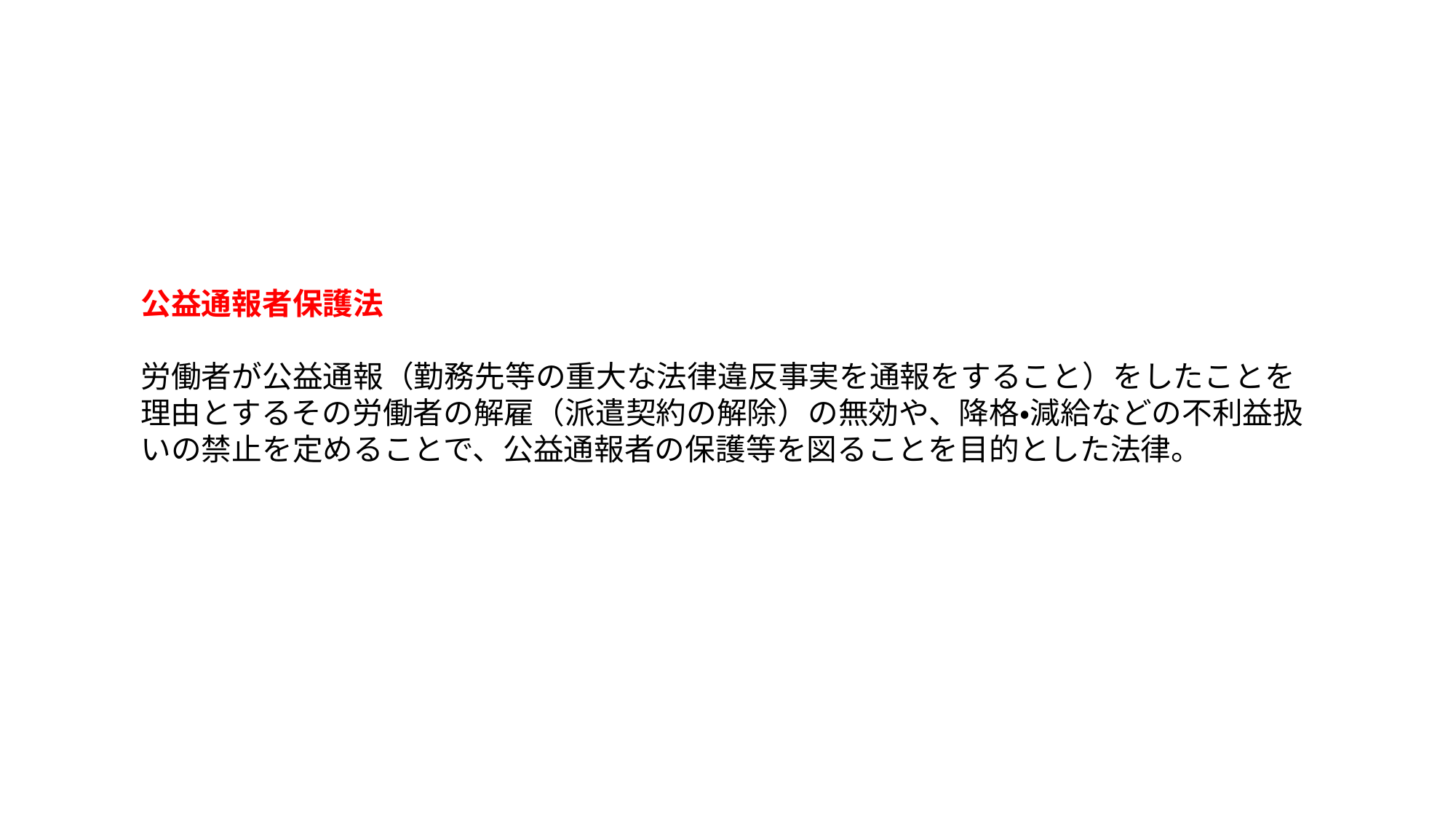

公益通報者保護法

労働者が公益通報（勤務先等の重大な法律違反事実を通報をすること）をしたことを理由とするその労働者の解雇（派遣契約の解除）の無効や、降格・減給などの不利益扱いの禁止を定めることで、公益通報者の保護等を図ることを目的とした法律。